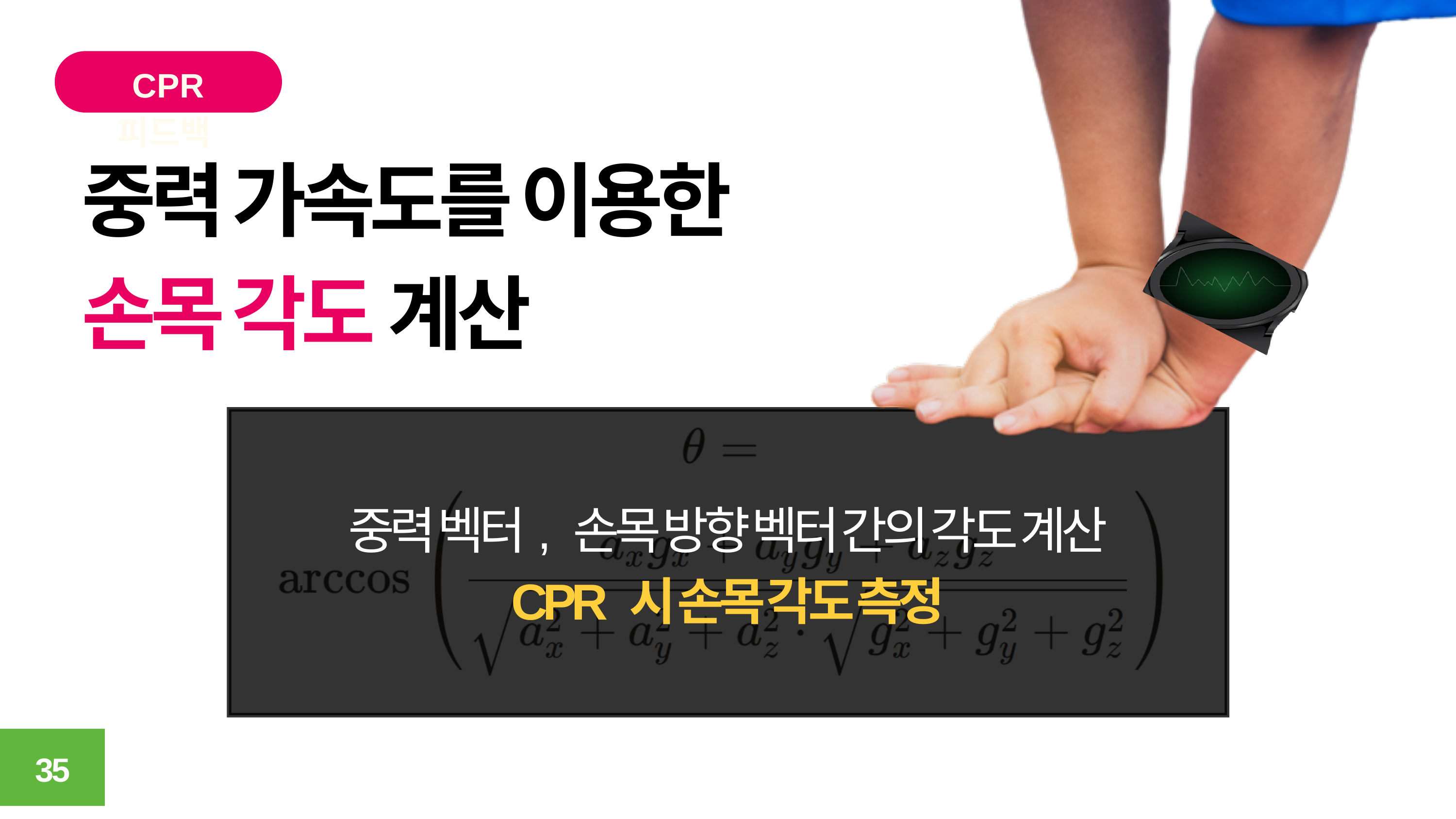

CPR 피드백
중력 가속도를 이용한
손목 각도 계산

중력 벡터, 손목 방향 벡터 간의 각도 계산
CPR 시 손목 각도 측정

35